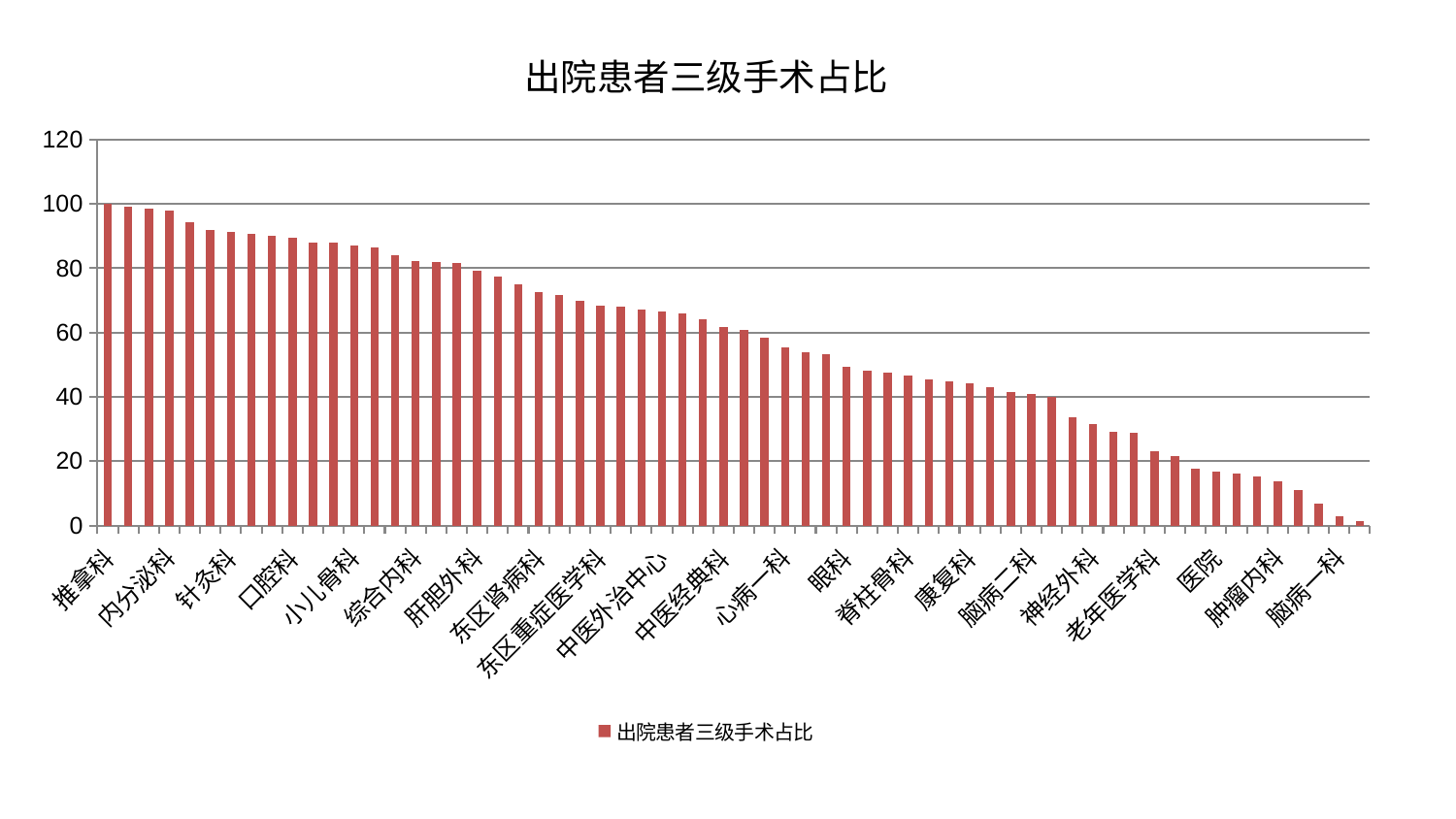

### Chart: 出院患者三级手术占比

| Category | 出院患者三级手术占比 |
|---|---|
| 推拿科 | 100.0 |
| 肝病科 | 99.2387873783089 |
| 创伤骨科 | 98.49900677343354 |
| 内分泌科 | 97.98046939050913 |
| 乳腺甲状腺外科 | 94.40921397971532 |
| 脑病三科 | 91.98663704463995 |
| 针灸科 | 91.33420898546609 |
| 妇科妇二科合并 | 90.77556676673964 |
| 消化内科 | 89.99071241645804 |
| 口腔科 | 89.3411946849093 |
| 血液科 | 88.01767095100831 |
| 儿科 | 87.93117846694626 |
| 小儿骨科 | 87.05697971021603 |
| 脾胃科消化科合并 | 86.32418452114038 |
| 呼吸内科 | 84.16283179389134 |
| 综合内科 | 82.32677587517001 |
| 治未病中心 | 82.08094051318494 |
| 周围血管科 | 81.49122565702228 |
| 肝胆外科 | 79.19404754481862 |
| 微创骨科 | 77.52340267126891 |
| 心血管内科 | 75.13015831491875 |
| 东区肾病科 | 72.57211915088011 |
| 妇二科 | 71.8206744542566 |
| 身心医学科 | 69.93660681370163 |
| 东区重症医学科 | 68.25391731673571 |
| 胸外科 | 67.94196491426634 |
| 小儿推拿科 | 67.30372992269909 |
| 中医外治中心 | 66.62133150680455 |
| 泌尿外科 | 65.82052551949371 |
| 美容皮肤科 | 64.22554881479866 |
| 中医经典科 | 61.587763838843024 |
| 心病四科 | 60.71815598145781 |
| 男科 | 58.48266296309488 |
| 心病一科 | 55.26120745936534 |
| 心病二科 | 53.94217940699065 |
| 风湿病科 | 53.21443284060539 |
| 眼科 | 49.35573663348666 |
| 骨科 | 48.14210453750439 |
| 运动损伤骨科 | 47.560190966085585 |
| 脊柱骨科 | 46.64278516441348 |
| 神经内科 | 45.34457995298633 |
| 重症医学科 | 44.752397858499556 |
| 康复科 | 44.24826938017717 |
| 显微骨科 | 43.00125367319229 |
| 西区重症医学科 | 41.34316883722211 |
| 脑病二科 | 40.89800010013293 |
| 关节骨科 | 39.98163733190653 |
| 肾脏内科 | 33.52173188396239 |
| 神经外科 | 31.441642642659467 |
| 妇科 | 29.157702451744875 |
| 肛肠科 | 28.938487248619992 |
| 老年医学科 | 23.027917853709607 |
| 皮肤科 | 21.506636530637596 |
| 耳鼻喉科 | 17.79872630733256 |
| 医院 | 16.59707290009233 |
| 脾胃病科 | 16.171439901733045 |
| 产科 | 15.12698905723831 |
| 肿瘤内科 | 13.794446503915792 |
| 普通外科 | 10.987938947631614 |
| 肾病科 | 6.806124921373289 |
| 脑病一科 | 2.775772872570514 |
| 心病三科 | 1.4734686032320523 |
10